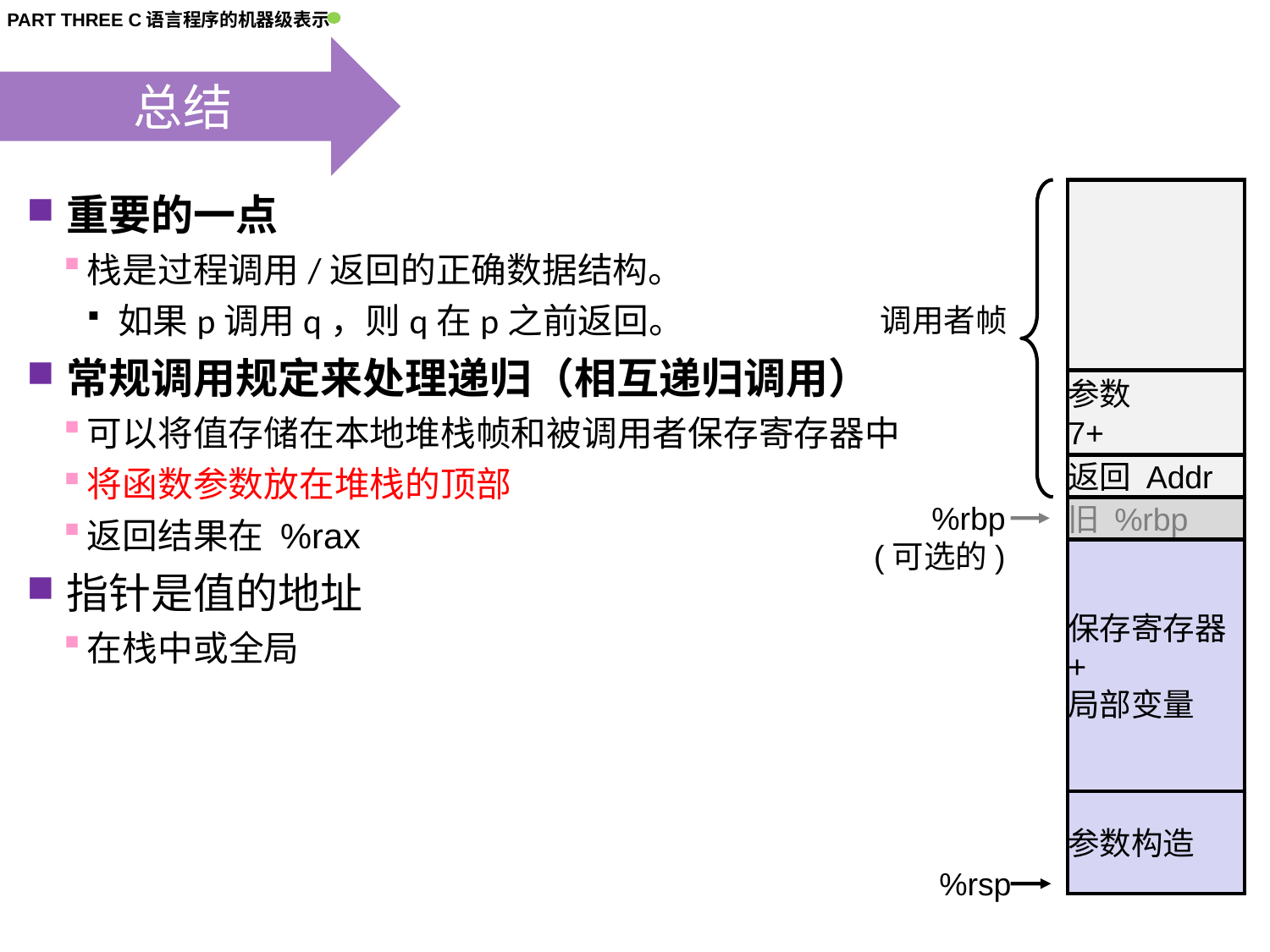

PART THREE C语言程序的机器级表示

总结

重要的一点
栈是过程调用/返回的正确数据结构。
如果p调用q，则q在p之前返回。
常规调用规定来处理递归（相互递归调用）
可以将值存储在本地堆栈帧和被调用者保存寄存器中
将函数参数放在堆栈的顶部
返回结果在 %rax
指针是值的地址
在栈中或全局
调用者帧
参数
7+
返回 Addr
%rbp
(可选的)
旧 %rbp

保存寄存器
+
局部变量
参数构造
%rsp